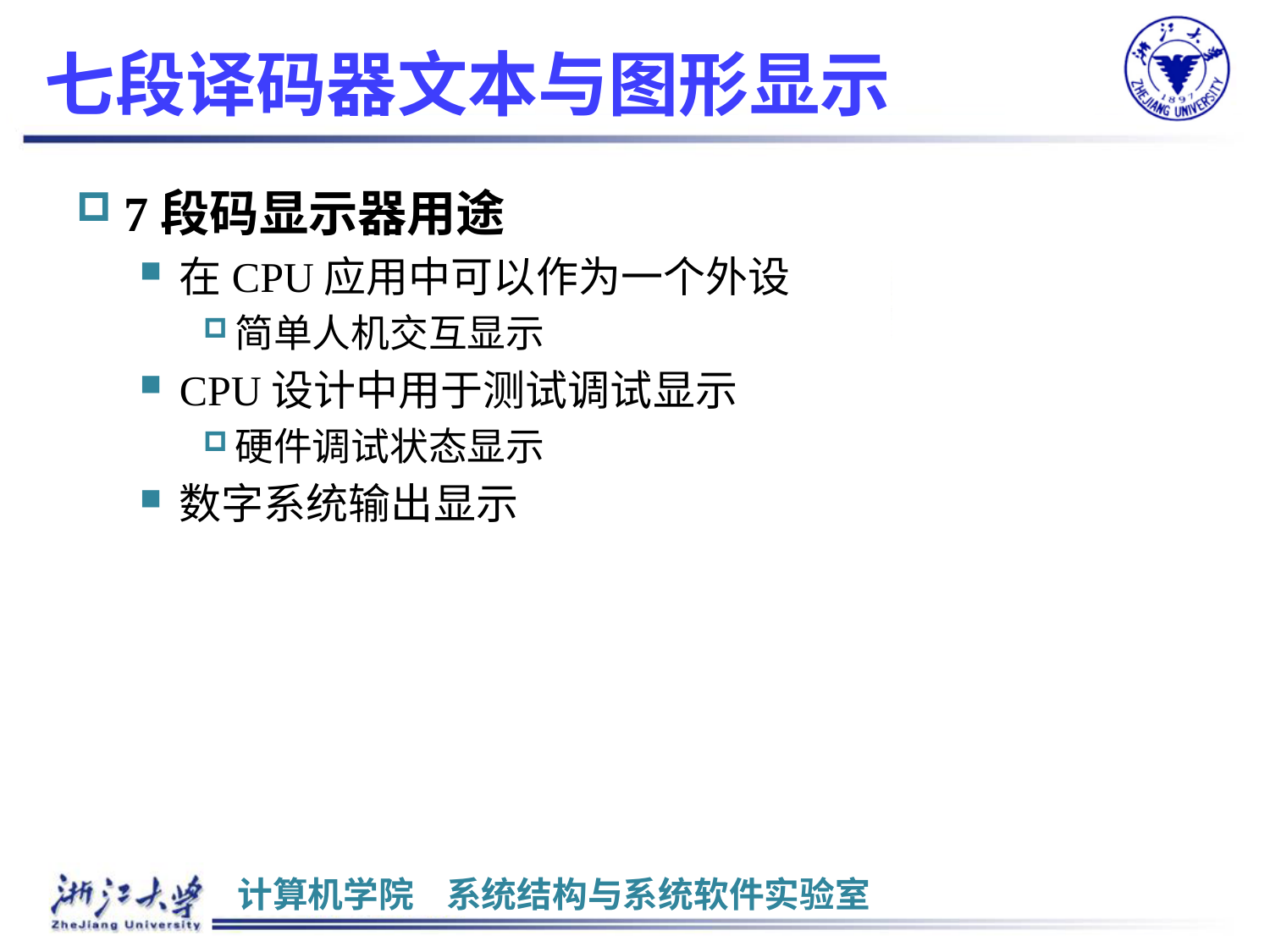

# 七段译码器文本与图形显示
7段码显示器用途
在CPU应用中可以作为一个外设
简单人机交互显示
CPU设计中用于测试调试显示
硬件调试状态显示
数字系统输出显示

14